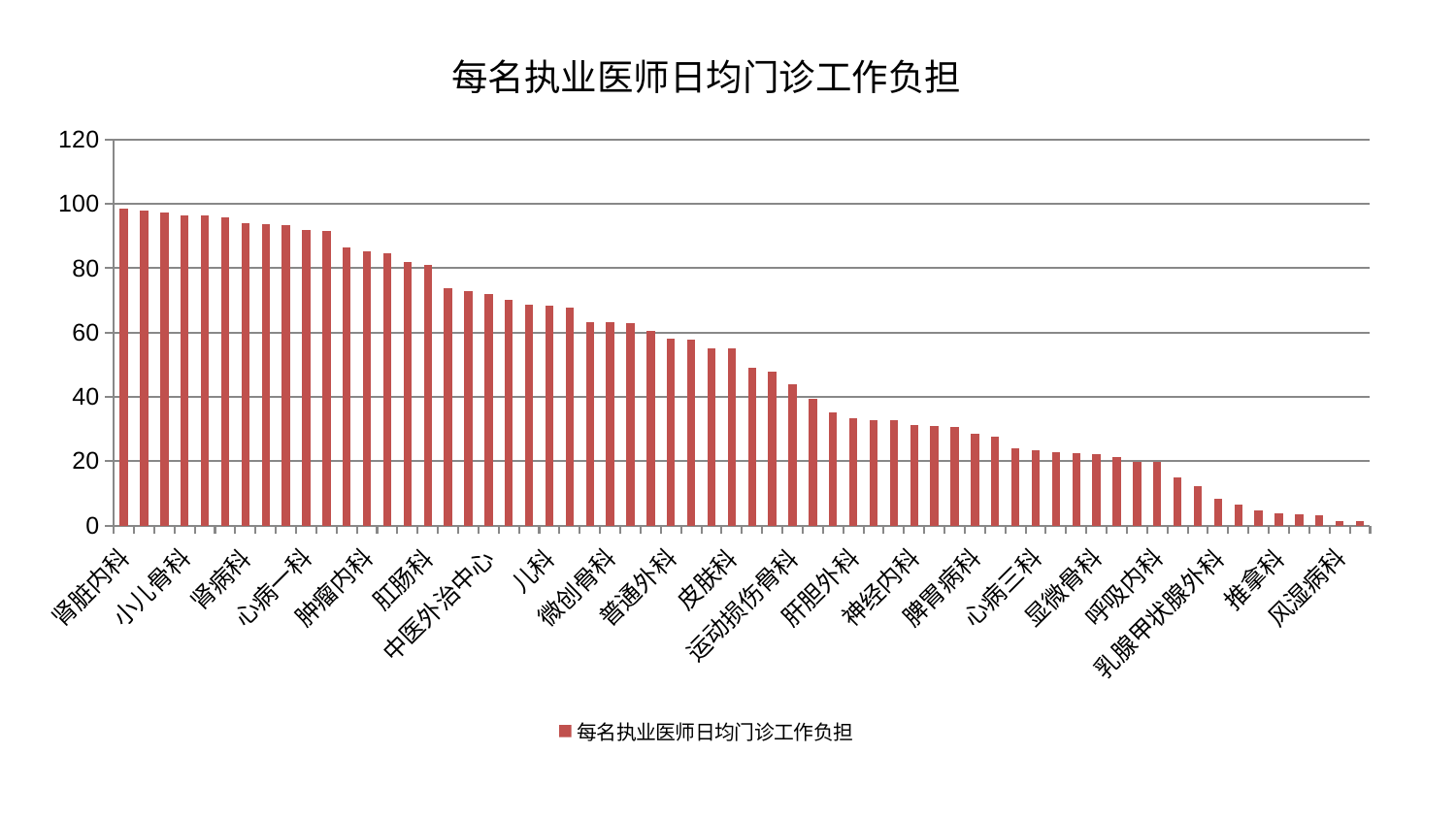

### Chart: 每名执业医师日均门诊工作负担

| Category | 每名执业医师日均门诊工作负担 |
|---|---|
| 肾脏内科 | 98.67974192270277 |
| 东区肾病科 | 98.0043635192554 |
| 妇科 | 97.43460910766078 |
| 小儿骨科 | 96.49716534402882 |
| 脑病二科 | 96.30177725101623 |
| 小儿推拿科 | 95.77669134258133 |
| 肾病科 | 94.04688356323034 |
| 血液科 | 93.57031563924882 |
| 内分泌科 | 93.3258708291244 |
| 心病一科 | 91.90763960091712 |
| 心病二科 | 91.5455187679197 |
| 东区重症医学科 | 86.47844176414795 |
| 肿瘤内科 | 85.12727890119918 |
| 西区重症医学科 | 84.52031910197115 |
| 老年医学科 | 82.06262463539122 |
| 肛肠科 | 81.13999050116469 |
| 美容皮肤科 | 73.84769047910866 |
| 脾胃科消化科合并 | 72.96923979894405 |
| 中医外治中心 | 71.87353761146751 |
| 治未病中心 | 70.18110495398291 |
| 创伤骨科 | 68.52761055796037 |
| 儿科 | 68.51364482764966 |
| 眼科 | 67.73705318336309 |
| 中医经典科 | 63.187081738810804 |
| 微创骨科 | 63.17230213492522 |
| 妇二科 | 62.89650681198646 |
| 综合内科 | 60.596683129975595 |
| 普通外科 | 58.128647624858985 |
| 妇科妇二科合并 | 57.91820111081076 |
| 肝病科 | 55.18412640171271 |
| 皮肤科 | 55.13286774513158 |
| 医院 | 48.92298570623712 |
| 关节骨科 | 47.76247124340711 |
| 运动损伤骨科 | 43.88117102349642 |
| 脊柱骨科 | 39.36899207742306 |
| 脑病一科 | 35.23658720501892 |
| 肝胆外科 | 33.358717307069874 |
| 耳鼻喉科 | 32.84607568130098 |
| 口腔科 | 32.74648212996918 |
| 神经内科 | 31.24797259854224 |
| 针灸科 | 30.866106714897956 |
| 身心医学科 | 30.660471584809844 |
| 脾胃病科 | 28.605096284507447 |
| 胸外科 | 27.616201495876158 |
| 脑病三科 | 23.8605260190204 |
| 心病三科 | 23.239691474223314 |
| 神经外科 | 22.69814039204214 |
| 产科 | 22.354705791111208 |
| 显微骨科 | 22.14123156717236 |
| 周围血管科 | 21.36587692793639 |
| 心病四科 | 19.81205330744624 |
| 呼吸内科 | 19.63767933473246 |
| 泌尿外科 | 15.01652172782013 |
| 心血管内科 | 12.318957800215502 |
| 乳腺甲状腺外科 | 8.406971243289485 |
| 重症医学科 | 6.349036639290229 |
| 骨科 | 4.6173819287185225 |
| 推拿科 | 3.664312919464696 |
| 男科 | 3.468720903267397 |
| 康复科 | 3.025229867796897 |
| 风湿病科 | 1.3702093403468618 |
| 消化内科 | 1.2771228987641603 |
52